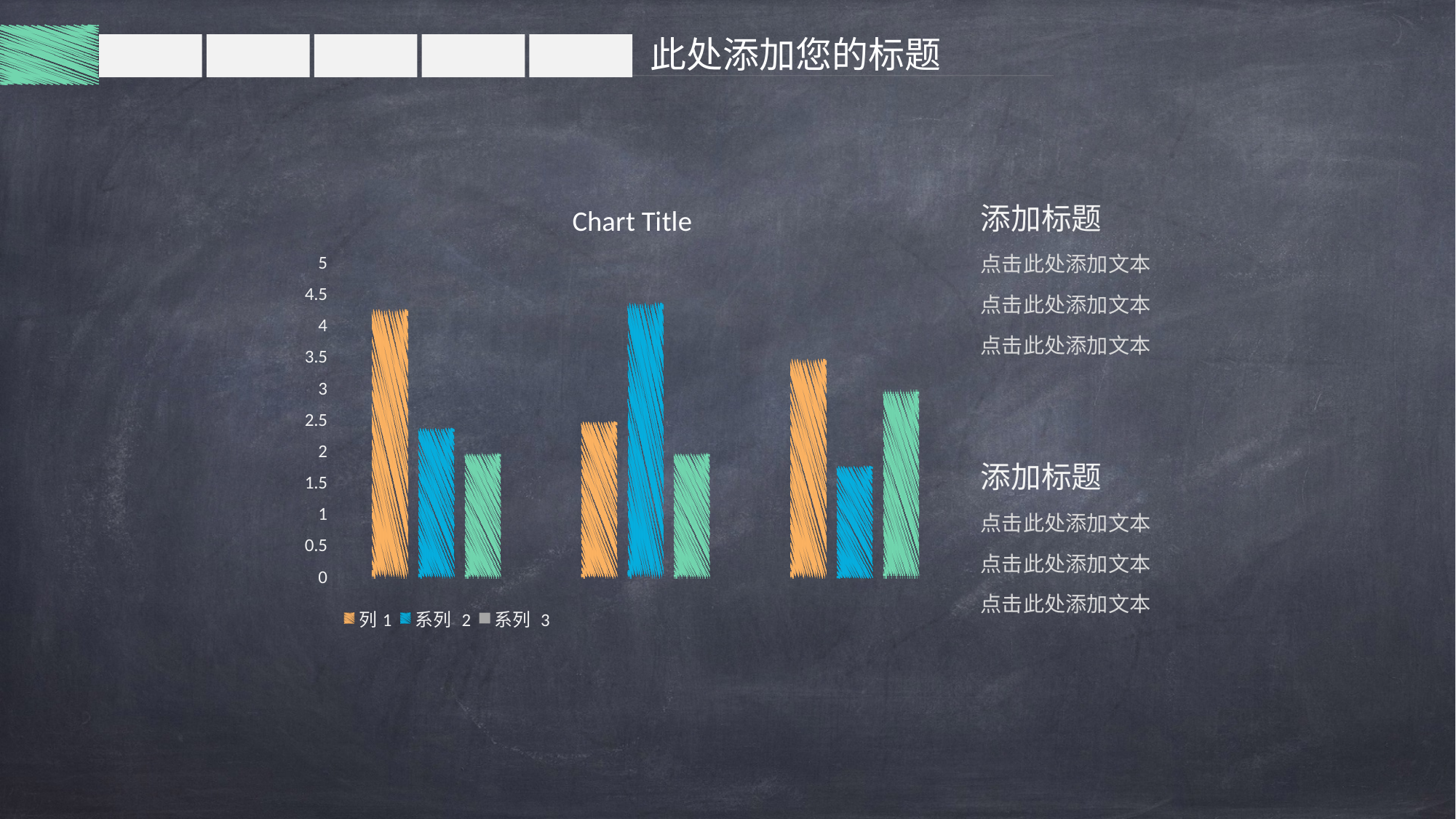

此处添加您的标题

### Chart:

| Category | 列1 | 系列 2 | 系列 3 |
|---|---|---|---|
| 类别 1 | 4.3 | 2.4 | 2.0 |
| 类别 2 | 2.5 | 4.4 | 2.0 |
| 类别 3 | 3.5 | 1.8 | 3.0 |
添加标题
点击此处添加文本
点击此处添加文本
点击此处添加文本
添加标题
点击此处添加文本
点击此处添加文本
点击此处添加文本